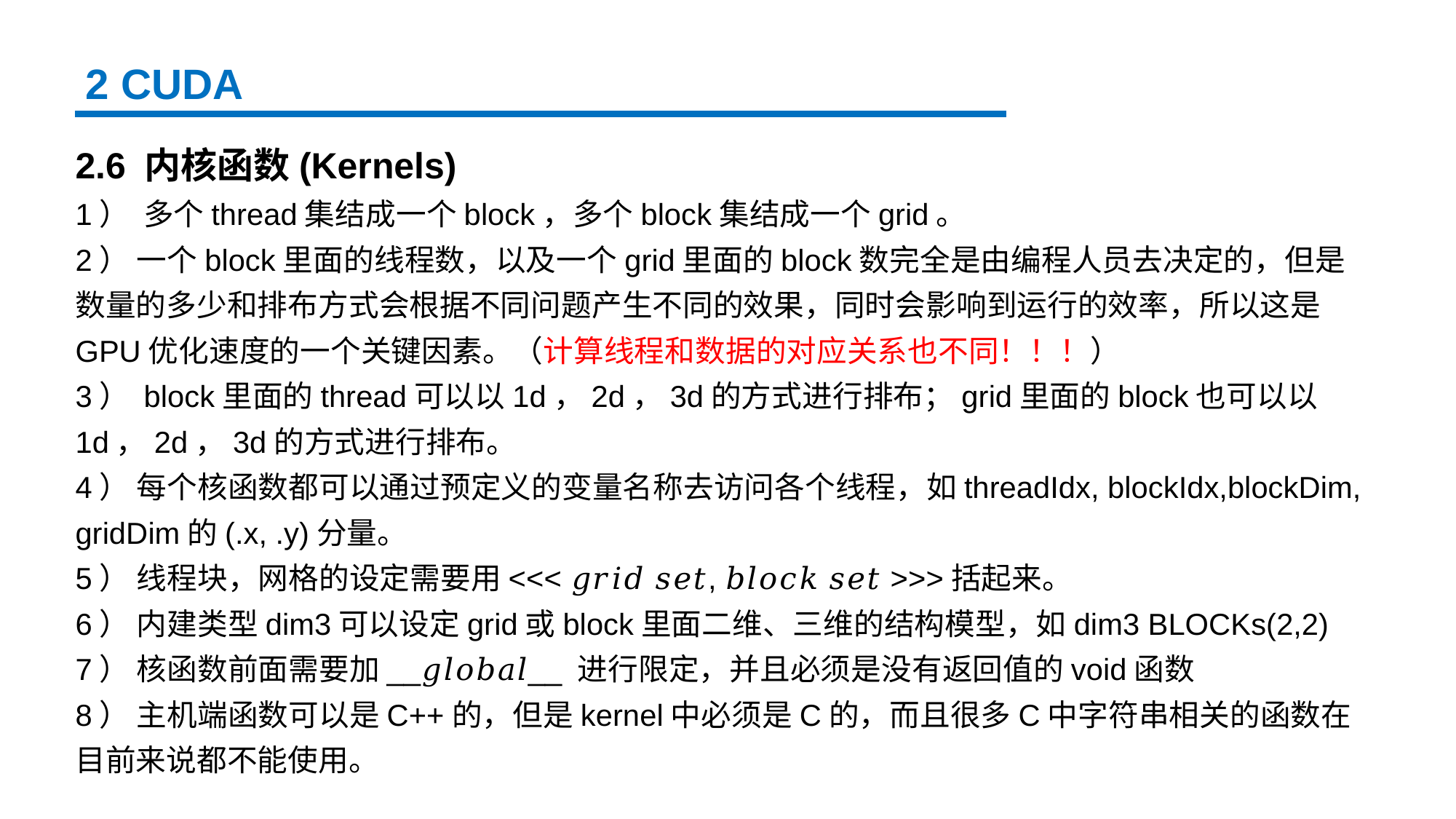

2 CUDA
2.6 内核函数(Kernels)
1）  多个thread集结成一个block，多个block集结成一个grid。
2） 一个block里面的线程数，以及一个grid里面的block数完全是由编程人员去决定的，但是数量的多少和排布方式会根据不同问题产生不同的效果，同时会影响到运行的效率，所以这是GPU优化速度的一个关键因素。（计算线程和数据的对应关系也不同！！！）
3） block里面的thread可以以1d，2d，3d的方式进行排布；grid里面的block也可以以1d，2d，3d的方式进行排布。
4） 每个核函数都可以通过预定义的变量名称去访问各个线程，如threadIdx, blockIdx,blockDim, gridDim的(.x, .y)分量。
5） 线程块，网格的设定需要用<<< 𝑔𝑟𝑖𝑑 𝑠𝑒𝑡, 𝑏𝑙𝑜𝑐𝑘 𝑠𝑒𝑡 >>>括起来。
6） 内建类型dim3可以设定grid或block里面二维、三维的结构模型，如dim3 BLOCKs(2,2)
7） 核函数前面需要加__𝑔𝑙𝑜𝑏𝑎𝑙__ 进行限定，并且必须是没有返回值的void函数
8） 主机端函数可以是C++的，但是kernel中必须是C的，而且很多C中字符串相关的函数在目前来说都不能使用。